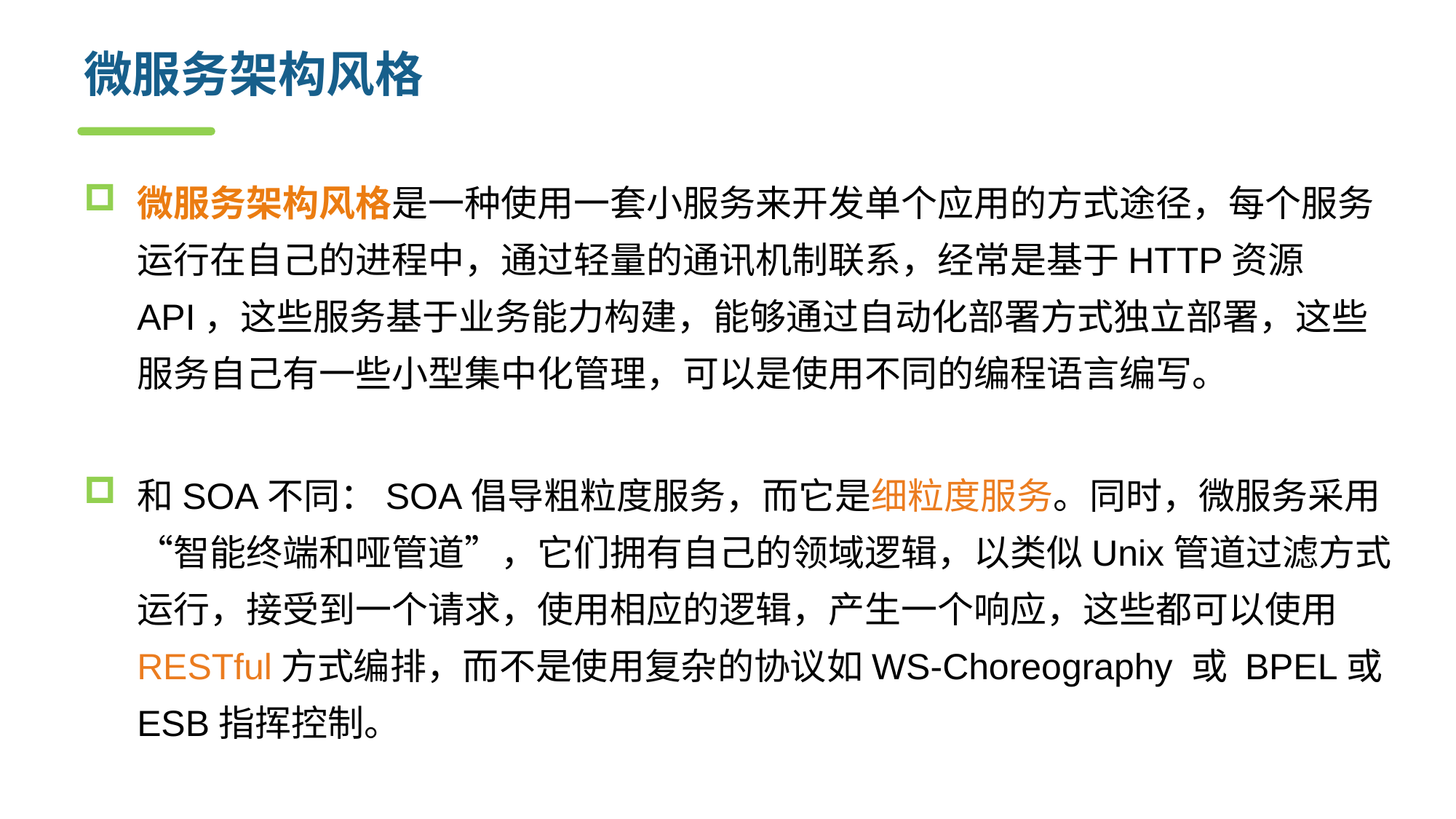

# 微服务架构风格
微服务架构风格是一种使用一套小服务来开发单个应用的方式途径，每个服务运行在自己的进程中，通过轻量的通讯机制联系，经常是基于HTTP资源API，这些服务基于业务能力构建，能够通过自动化部署方式独立部署，这些服务自己有一些小型集中化管理，可以是使用不同的编程语言编写。

和SOA不同：SOA倡导粗粒度服务，而它是细粒度服务。同时，微服务采用“智能终端和哑管道”，它们拥有自己的领域逻辑，以类似Unix管道过滤方式运行，接受到一个请求，使用相应的逻辑，产生一个响应，这些都可以使用RESTful方式编排，而不是使用复杂的协议如WS-Choreography 或 BPEL或ESB指挥控制。
75